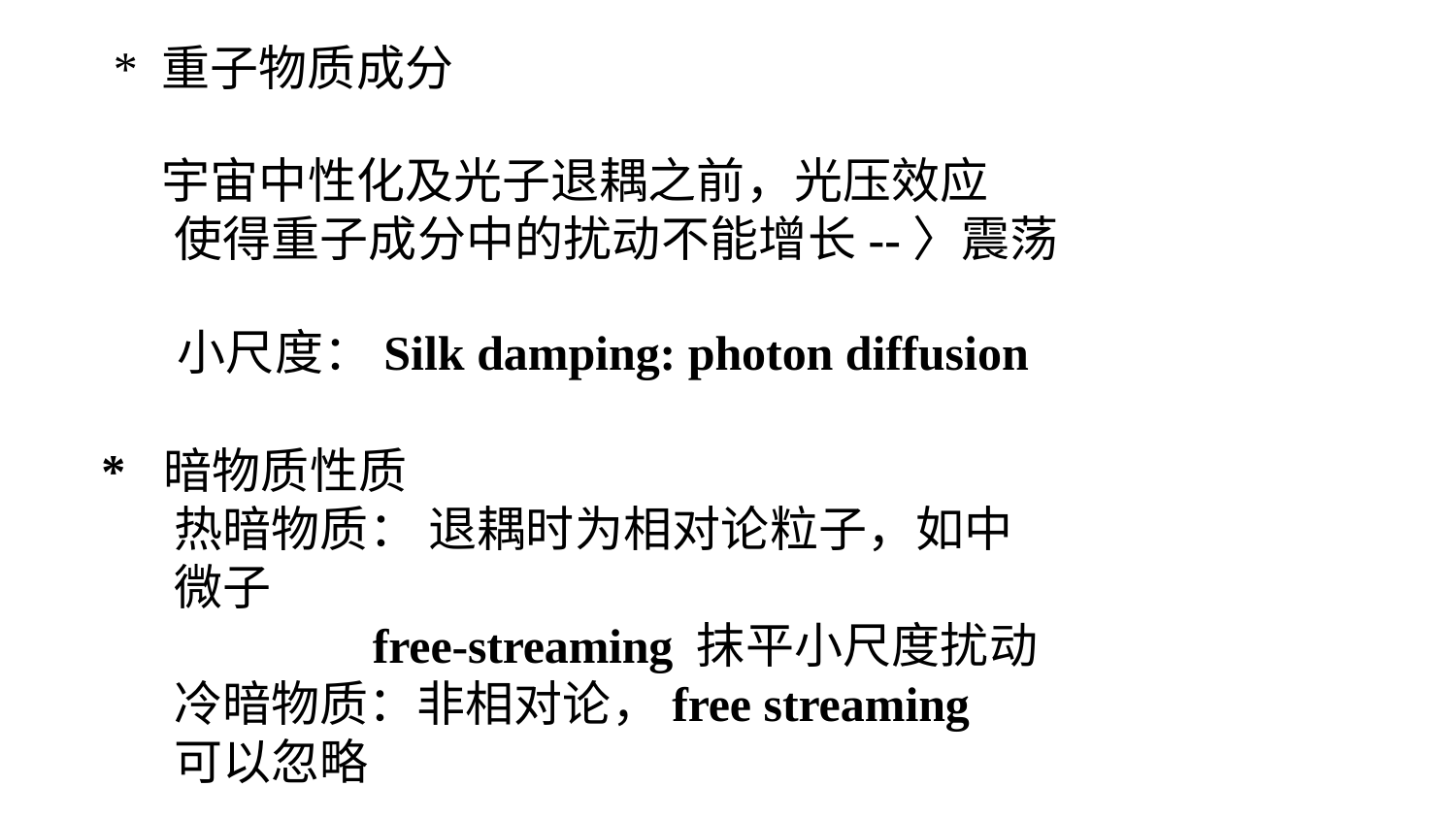

* 重子物质成分

宇宙中性化及光子退耦之前，光压效应
使得重子成分中的扰动不能增长--〉震荡

小尺度：Silk damping: photon diffusion

*	暗物质性质
热暗物质： 退耦时为相对论粒子，如中微子
free-streaming 抹平小尺度扰动
冷暗物质：非相对论，free streaming 可以忽略